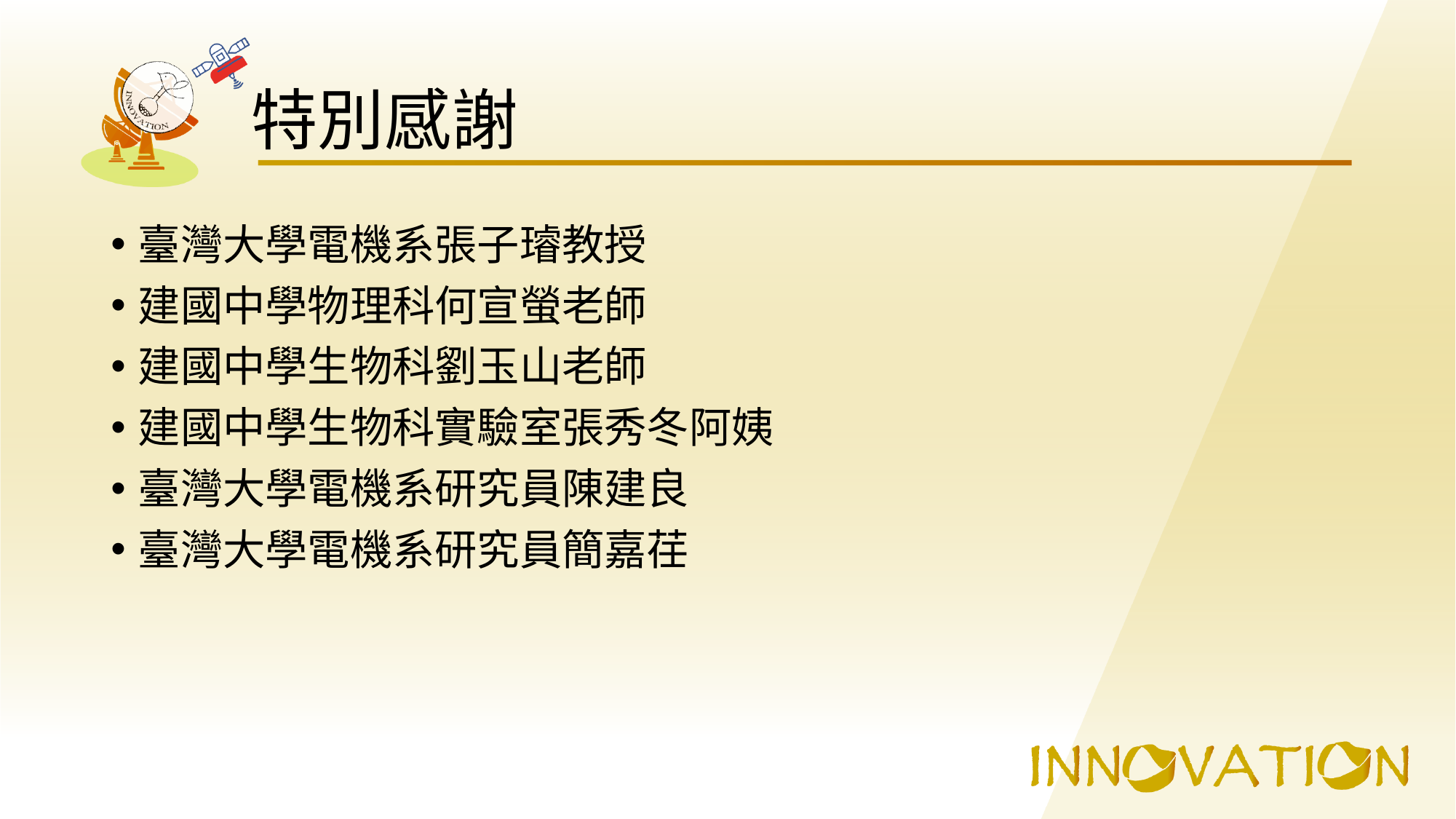

# 特別感謝
臺灣大學電機系張子璿教授
建國中學物理科何宣螢老師
建國中學生物科劉玉山老師
建國中學生物科實驗室張秀冬阿姨
臺灣大學電機系研究員陳建良
臺灣大學電機系研究員簡嘉荏